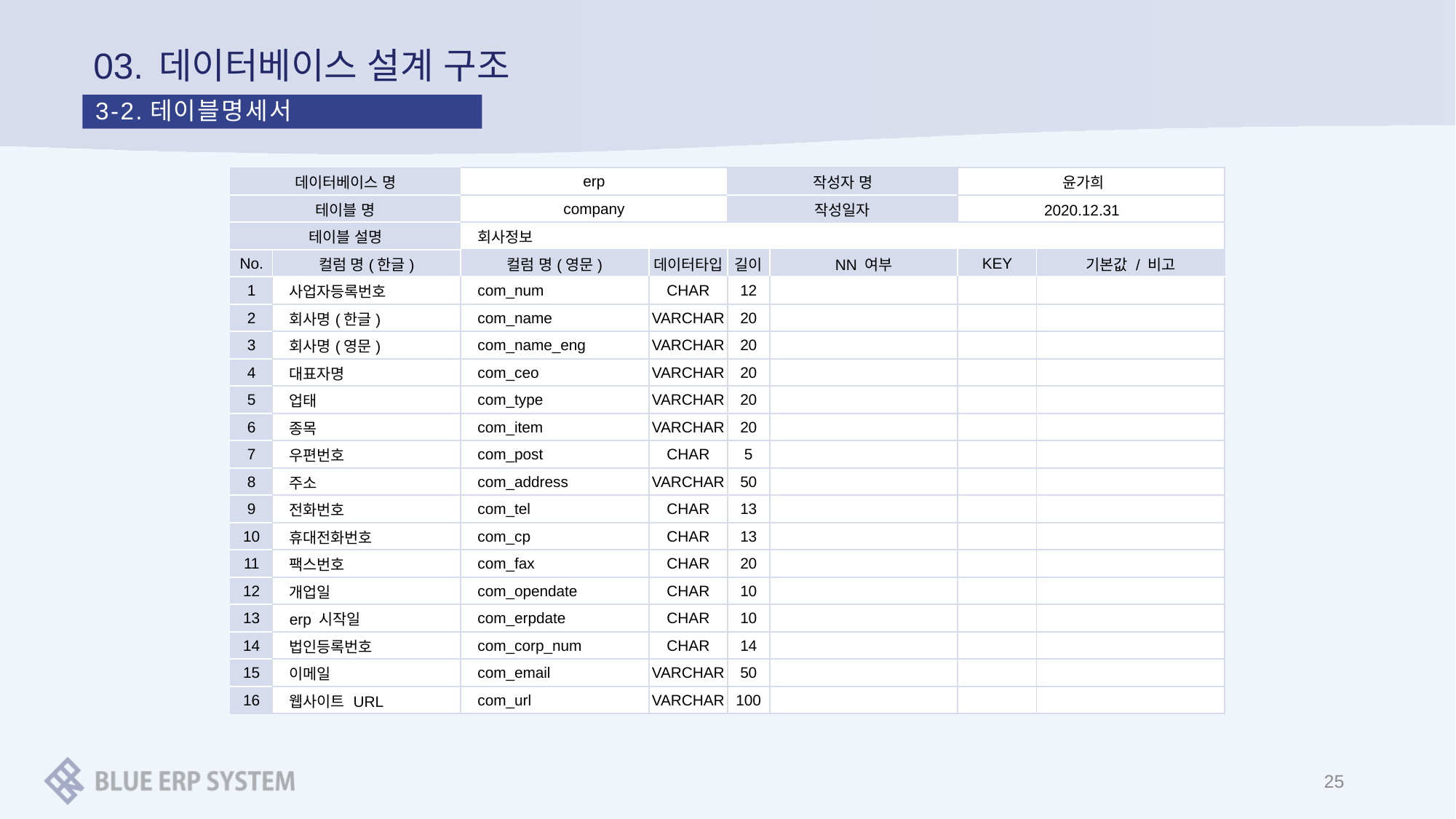

# 03. 데이터베이스 설계 구조
3-2.테이블명세서
| 데이터베이스 명 |  | erp |  | 작성자 명 |  | 윤가희 |  |
| --- | --- | --- | --- | --- | --- | --- | --- |
| 테이블 명 |  | company |  | 작성일자 |  | 2020.12.31 |  |
| 테이블 설명 |  | 회사정보 |  |  |  |  |  |
| No. | 컬럼 명(한글) | 컬럼 명(영문) | 데이터타입 | 길이 | NN 여부 | KEY | 기본값 / 비고 |
| 1 | 사업자등록번호 | com\_num | CHAR | 12 |  |  |  |
| 2 | 회사명(한글) | com\_name | VARCHAR | 20 |  |  |  |
| 3 | 회사명(영문) | com\_name\_eng | VARCHAR | 20 |  |  |  |
| 4 | 대표자명 | com\_ceo | VARCHAR | 20 |  |  |  |
| 5 | 업태 | com\_type | VARCHAR | 20 |  |  |  |
| 6 | 종목 | com\_item | VARCHAR | 20 |  |  |  |
| 7 | 우편번호 | com\_post | CHAR | 5 |  |  |  |
| 8 | 주소 | com\_address | VARCHAR | 50 |  |  |  |
| 9 | 전화번호 | com\_tel | CHAR | 13 |  |  |  |
| 10 | 휴대전화번호 | com\_cp | CHAR | 13 |  |  |  |
| 11 | 팩스번호 | com\_fax | CHAR | 20 |  |  |  |
| 12 | 개업일 | com\_opendate | CHAR | 10 |  |  |  |
| 13 | erp 시작일 | com\_erpdate | CHAR | 10 |  |  |  |
| 14 | 법인등록번호 | com\_corp\_num | CHAR | 14 |  |  |  |
| 15 | 이메일 | com\_email | VARCHAR | 50 |  |  |  |
| 16 | 웹사이트 URL | com\_url | VARCHAR | 100 |  |  |  |
25